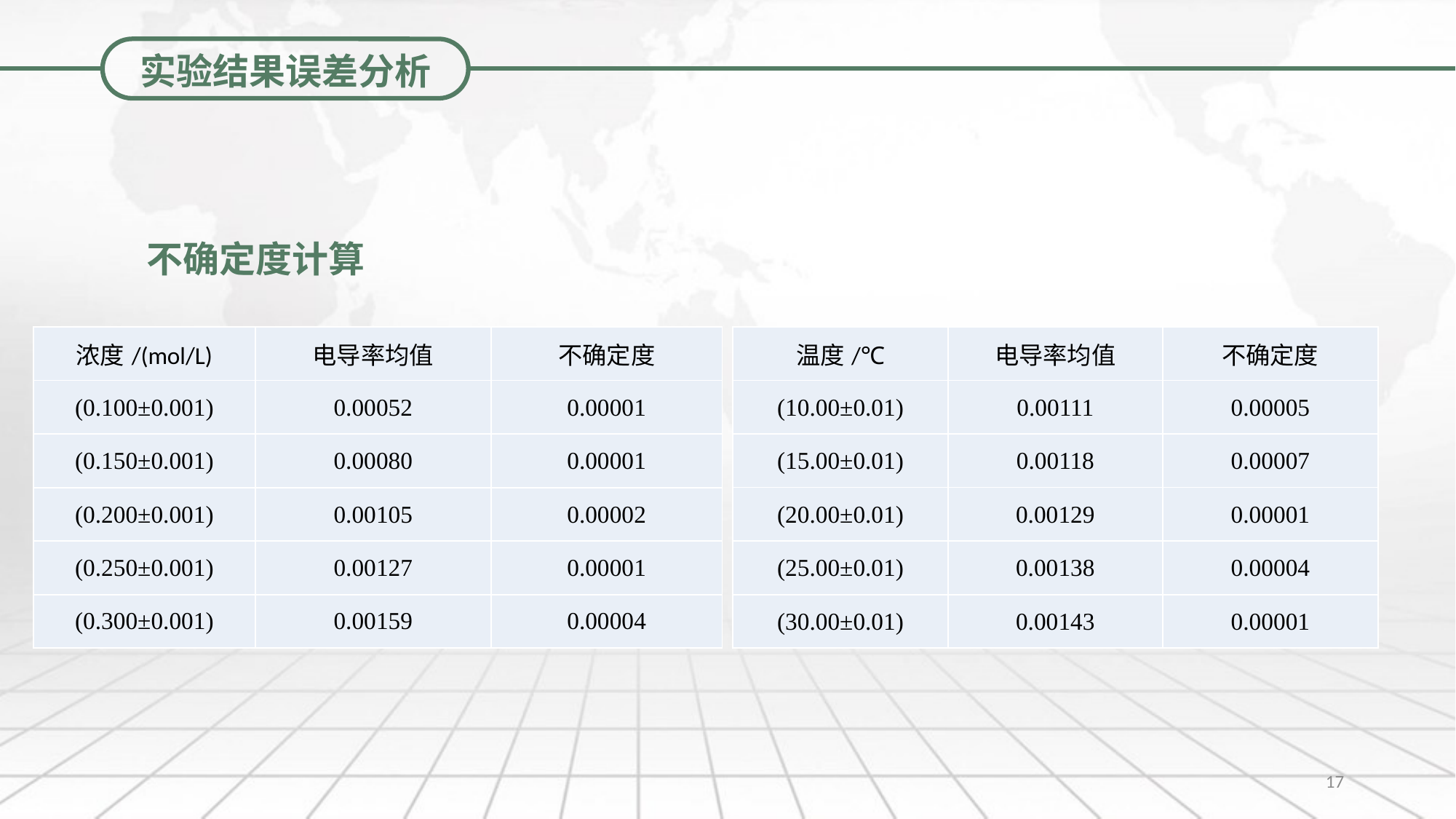

实验结果误差分析
不确定度计算
| 浓度/(mol/L) | 电导率均值 | 不确定度 |
| --- | --- | --- |
| (0.100±0.001) | 0.00052 | 0.00001 |
| (0.150±0.001) | 0.00080 | 0.00001 |
| (0.200±0.001) | 0.00105 | 0.00002 |
| (0.250±0.001) | 0.00127 | 0.00001 |
| (0.300±0.001) | 0.00159 | 0.00004 |
| 温度/℃ | 电导率均值 | 不确定度 |
| --- | --- | --- |
| (10.00±0.01) | 0.00111 | 0.00005 |
| (15.00±0.01) | 0.00118 | 0.00007 |
| (20.00±0.01) | 0.00129 | 0.00001 |
| (25.00±0.01) | 0.00138 | 0.00004 |
| (30.00±0.01) | 0.00143 | 0.00001 |
17